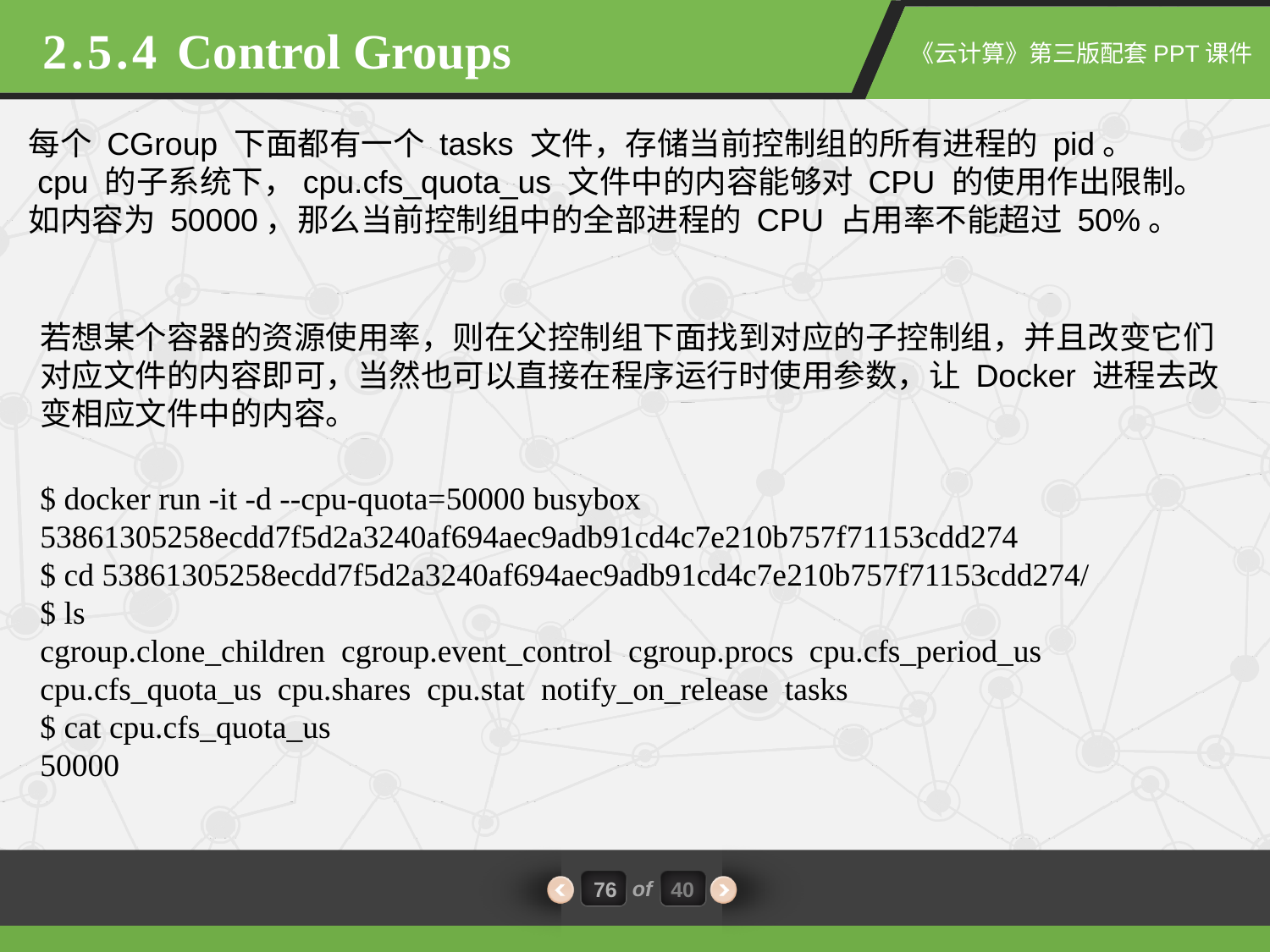

2.5.4 Control Groups
每个 CGroup 下面都有一个 tasks 文件，存储当前控制组的所有进程的 pid。
 cpu 的子系统下，cpu.cfs_quota_us 文件中的内容能够对 CPU 的使用作出限制。如内容为 50000，那么当前控制组中的全部进程的 CPU 占用率不能超过 50%。
若想某个容器的资源使用率，则在父控制组下面找到对应的子控制组，并且改变它们对应文件的内容即可，当然也可以直接在程序运行时使用参数，让 Docker 进程去改变相应文件中的内容。
$ docker run -it -d --cpu-quota=50000 busybox
53861305258ecdd7f5d2a3240af694aec9adb91cd4c7e210b757f71153cdd274
$ cd 53861305258ecdd7f5d2a3240af694aec9adb91cd4c7e210b757f71153cdd274/
$ ls
cgroup.clone_children  cgroup.event_control  cgroup.procs  cpu.cfs_period_us  cpu.cfs_quota_us  cpu.shares  cpu.stat  notify_on_release  tasks
$ cat cpu.cfs_quota_us
50000
76